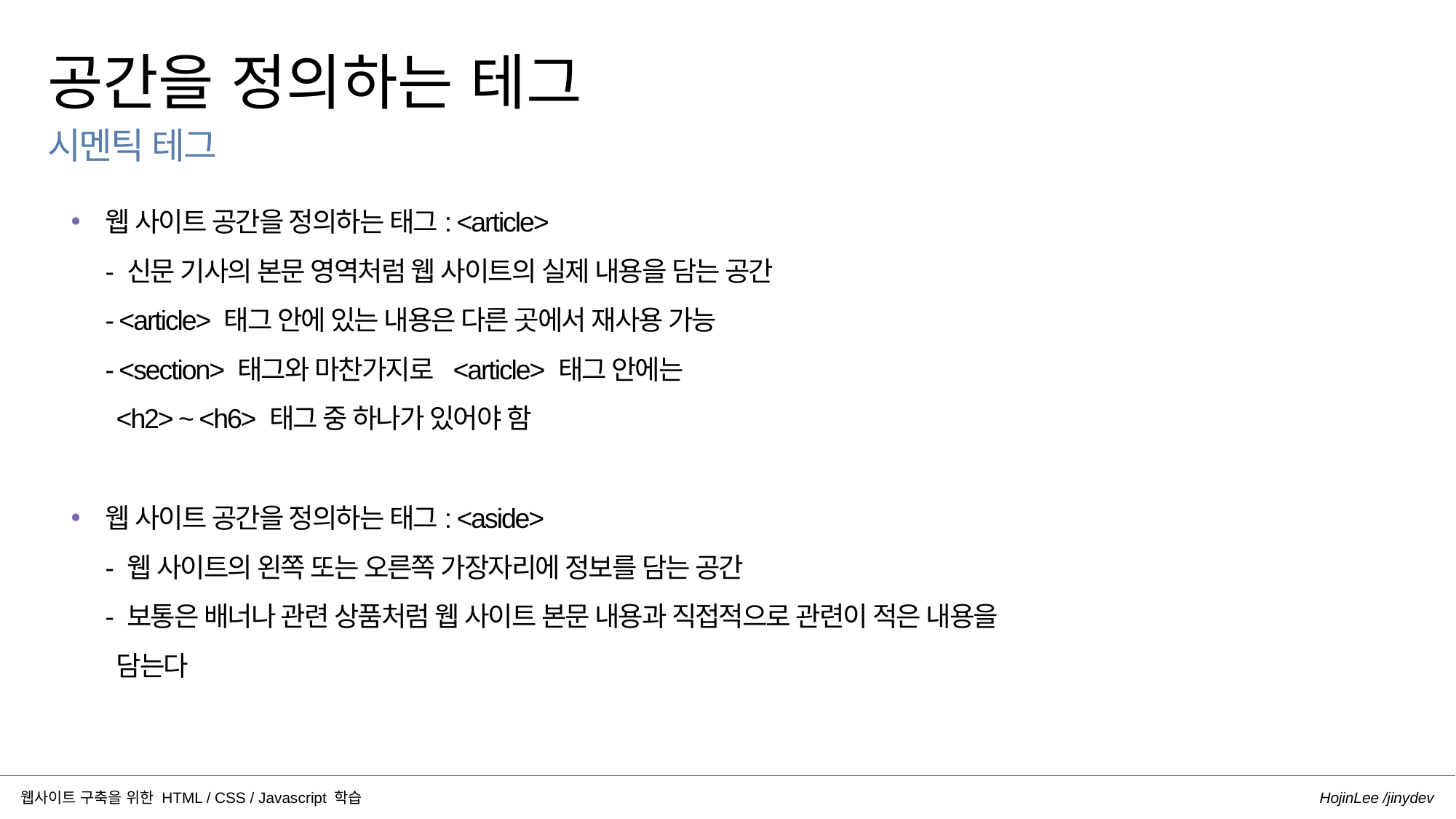

공간을 정의하는 테그
시멘틱 테그
웹 사이트 공간을 정의하는 태그: <article>
- 신문 기사의 본문 영역처럼 웹 사이트의 실제 내용을 담는 공간
- <article> 태그 안에 있는 내용은 다른 곳에서 재사용 가능
- <section> 태그와 마찬가지로  <article> 태그 안에는
	<h2> ~ <h6> 태그 중 하나가 있어야 함
웹 사이트 공간을 정의하는 태그: <aside>
- 웹 사이트의 왼쪽 또는 오른쪽 가장자리에 정보를 담는 공간
- 보통은 배너나 관련 상품처럼 웹 사이트 본문 내용과 직접적으로 관련이 적은 내용을 	담는다
HojinLee /jinydev
웹사이트 구축을 위한 HTML / CSS / Javascript 학습